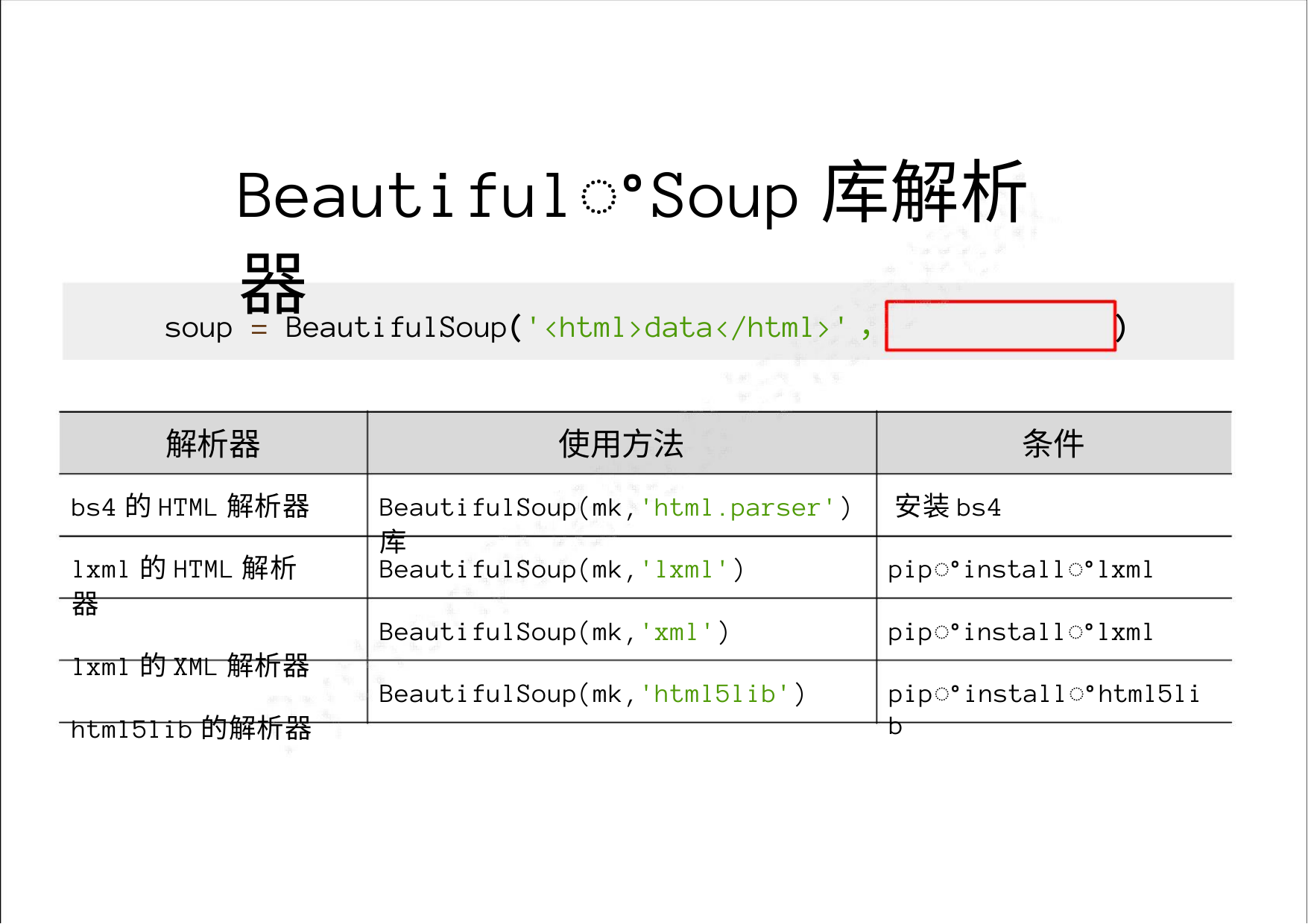

BeautifulꢀSoup库解析器
soup = BeautifulSoup('<html>data</html>'，
)
解析器
使用方法
条件
bs4的HTML解析器
lxml的HTML解析器
lxml的XML解析器
html5lib的解析器
BeautifulSoup(mk,'html.parser') 安装bs4库
BeautifulSoup(mk,'lxml')
BeautifulSoup(mk,'xml')
BeautifulSoup(mk,'html5lib')
pipꢀinstallꢀlxml
pipꢀinstallꢀlxml
pipꢀinstallꢀhtml5lib